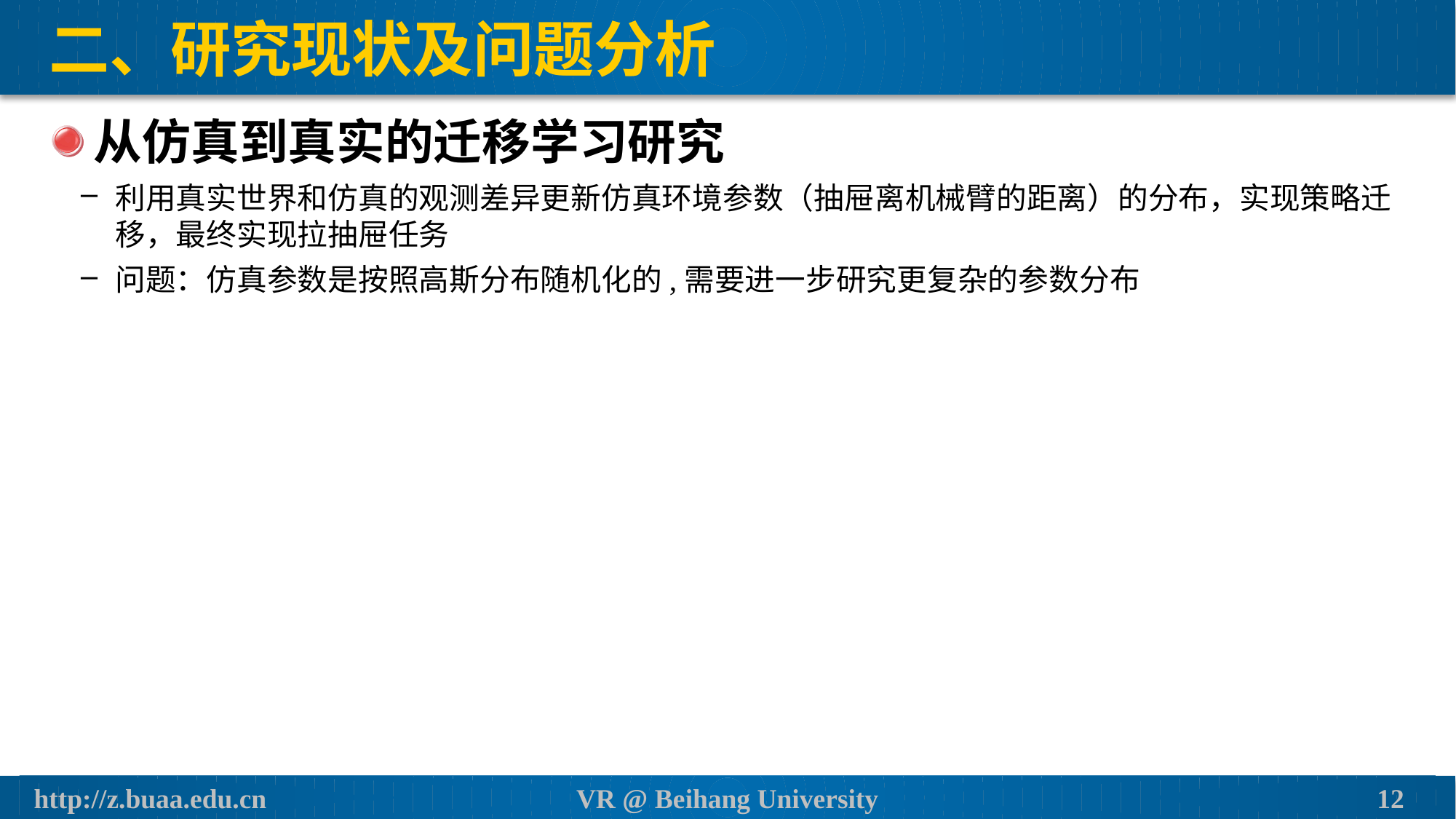

# 二、研究现状及问题分析
从仿真到真实的迁移学习研究
利用真实世界和仿真的观测差异更新仿真环境参数（抽屉离机械臂的距离）的分布，实现策略迁移，最终实现拉抽屉任务
问题：仿真参数是按照高斯分布随机化的,需要进一步研究更复杂的参数分布